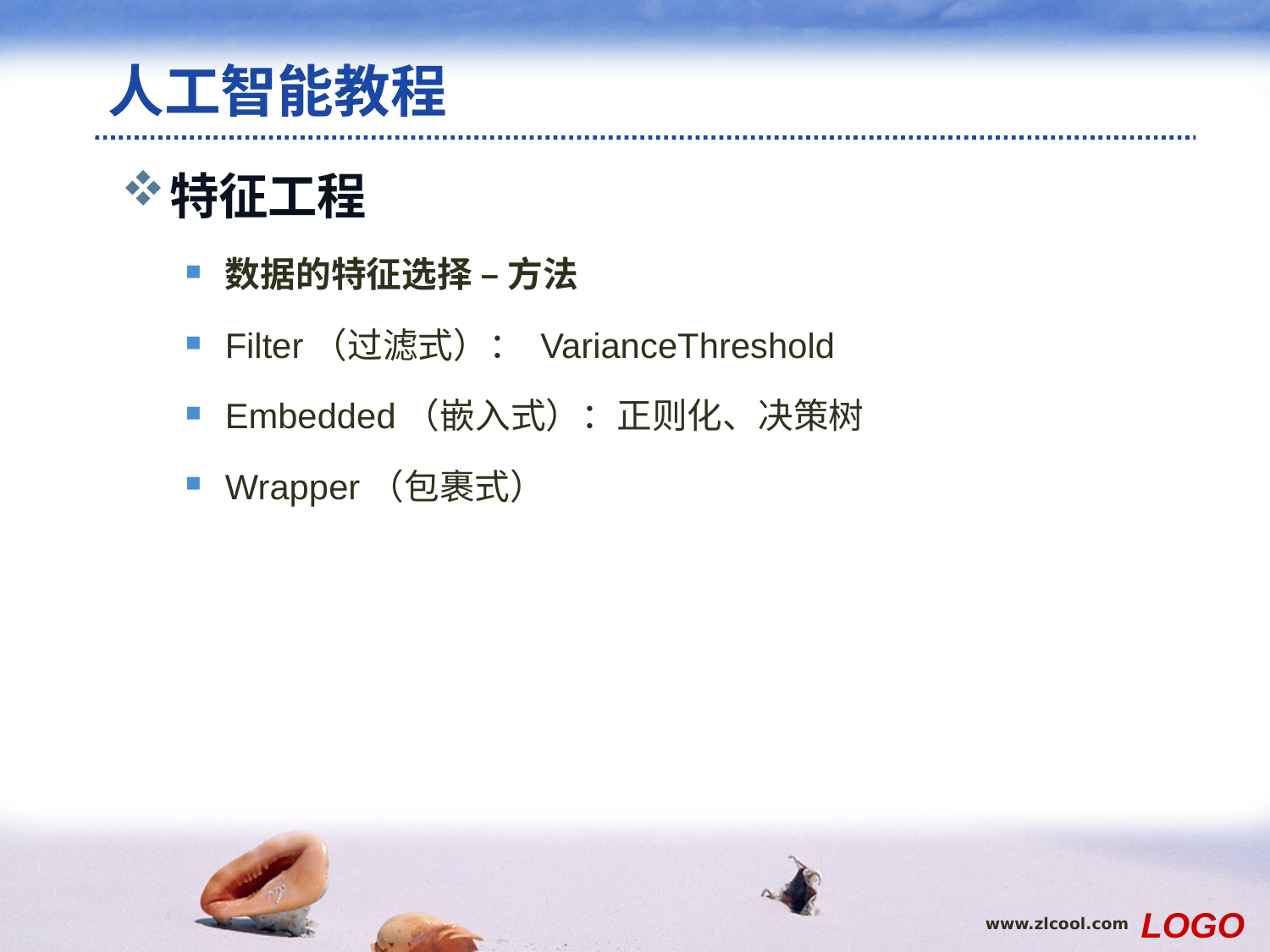

# 人工智能教程
特征工程
数据的特征选择 – 方法
Filter（过滤式）： VarianceThreshold
Embedded（嵌入式）：正则化、决策树
Wrapper（包裹式）

LOGO
www.zlcool.com